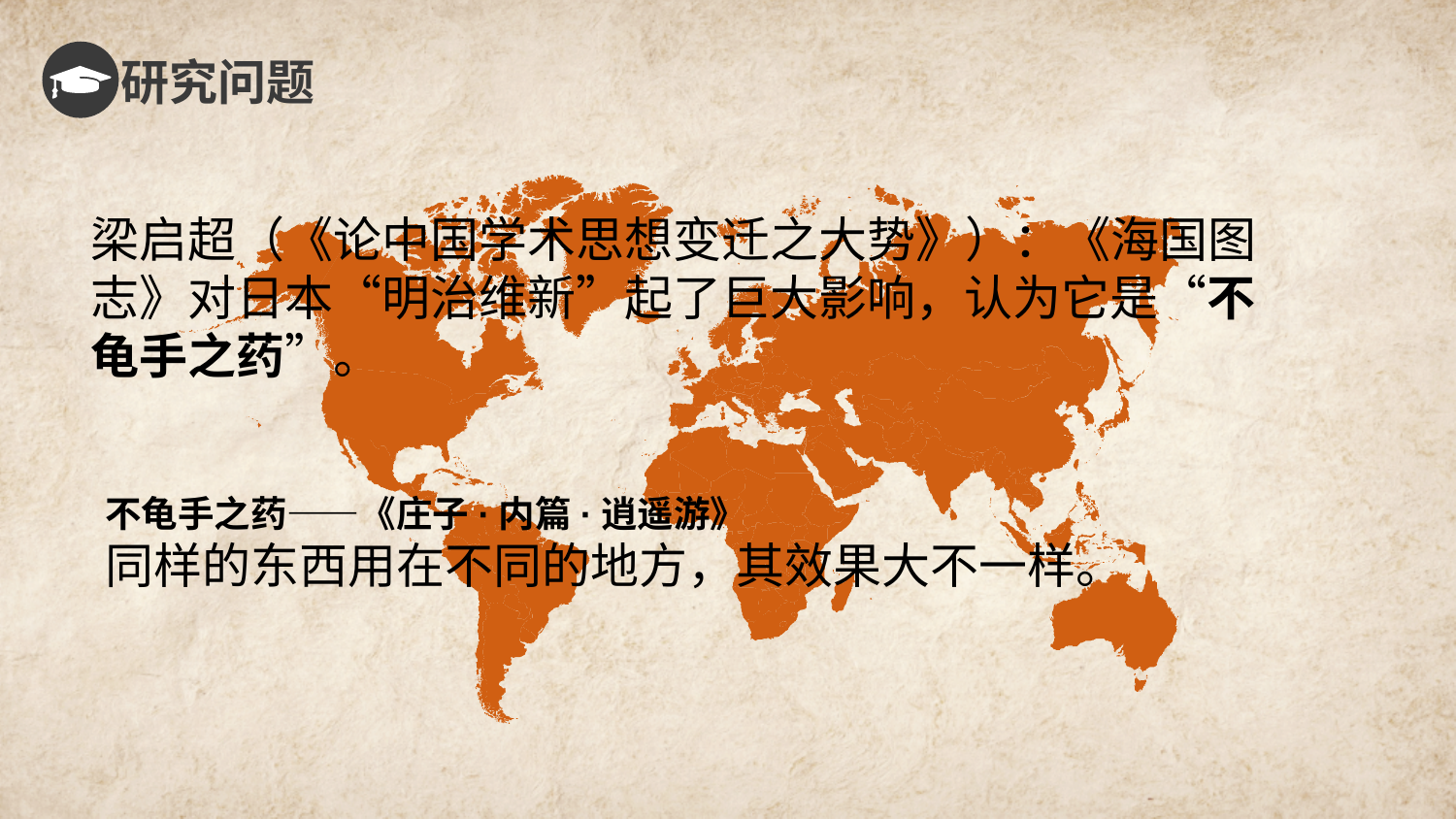

研究问题

梁启超（《论中国学术思想变迁之大势》）：《海国图志》对日本“明治维新”起了巨大影响，认为它是“不龟手之药”。
不龟手之药——《庄子·内篇·逍遥游》
同样的东西用在不同的地方，其效果大不一样。